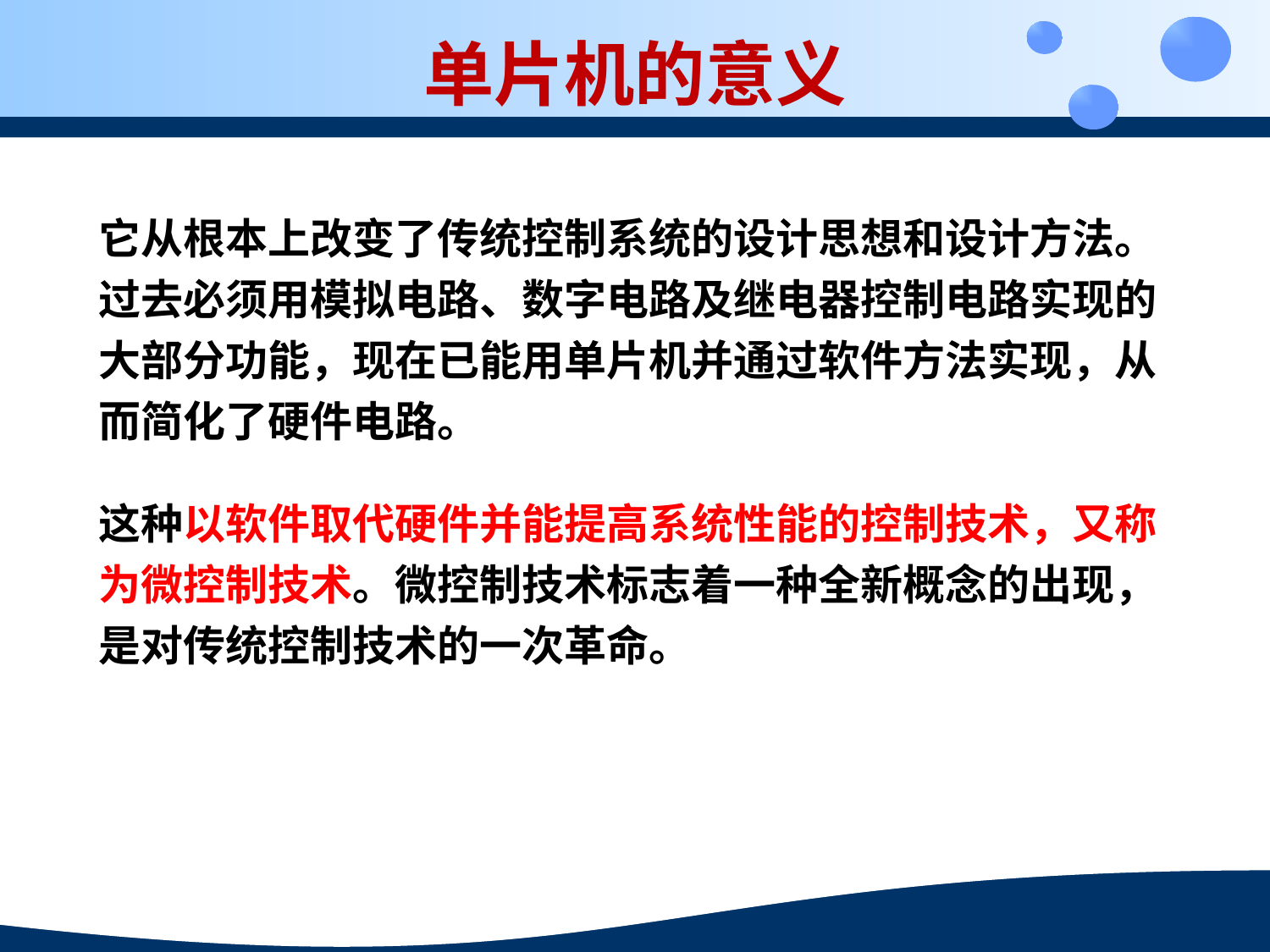

单片机的意义
# 它从根本上改变了传统控制系统的设计思想和设计方法。 过去必须用模拟电路、数字电路及继电器控制电路实现的大部分功能，现在已能用单片机并通过软件方法实现，从而简化了硬件电路。
这种以软件取代硬件并能提高系统性能的控制技术，又称为微控制技术。微控制技术标志着一种全新概念的出现，是对传统控制技术的一次革命。